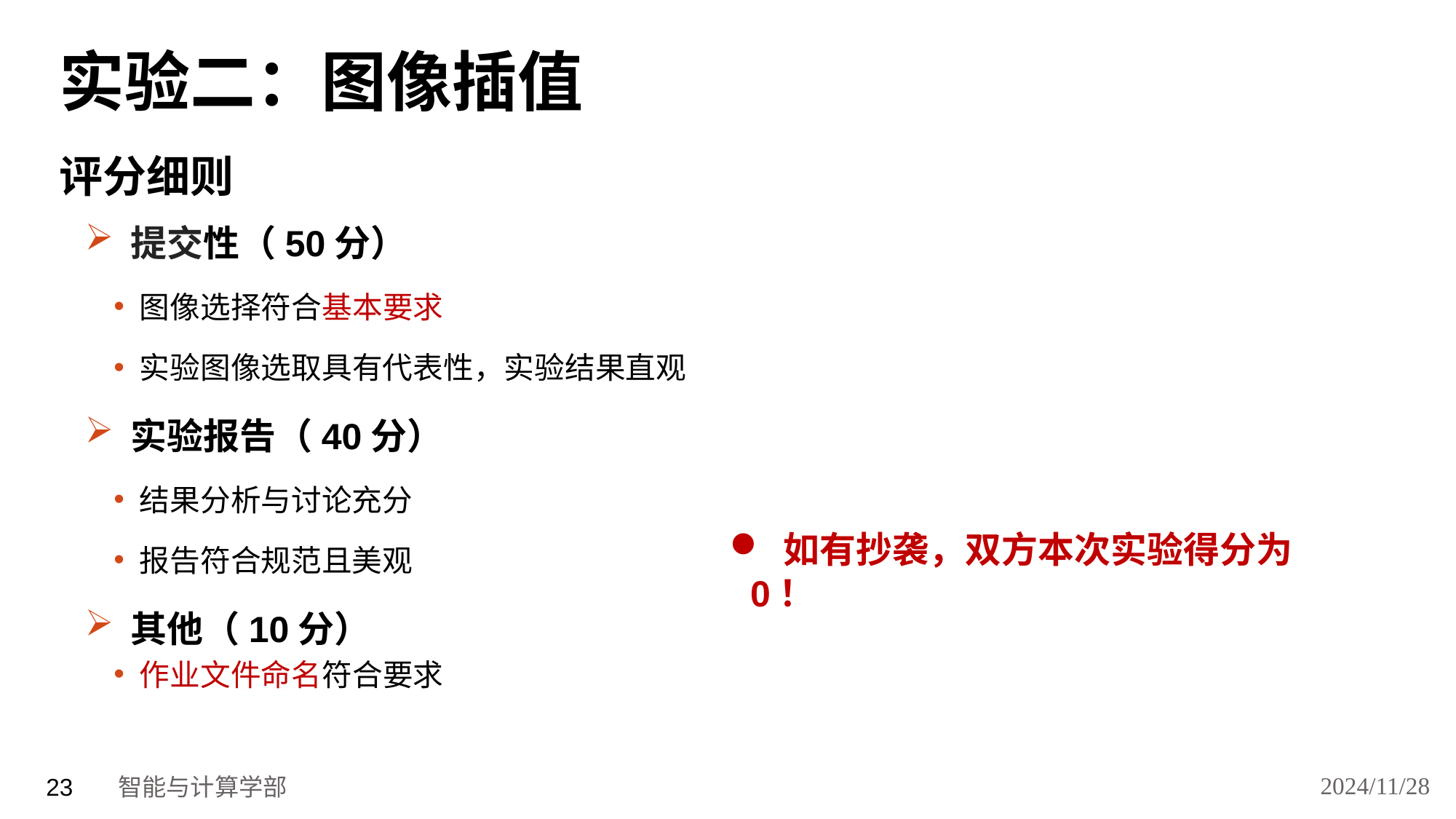

# 实验二：图像插值
评分细则

 提交性（50分）
图像选择符合基本要求
实验图像选取具有代表性，实验结果直观
 实验报告（40分）
结果分析与讨论充分
报告符合规范且美观
 其他（10分）
作业文件命名符合要求
 如有抄袭，双方本次实验得分为0！
2024/11/28
23
智能与计算学部